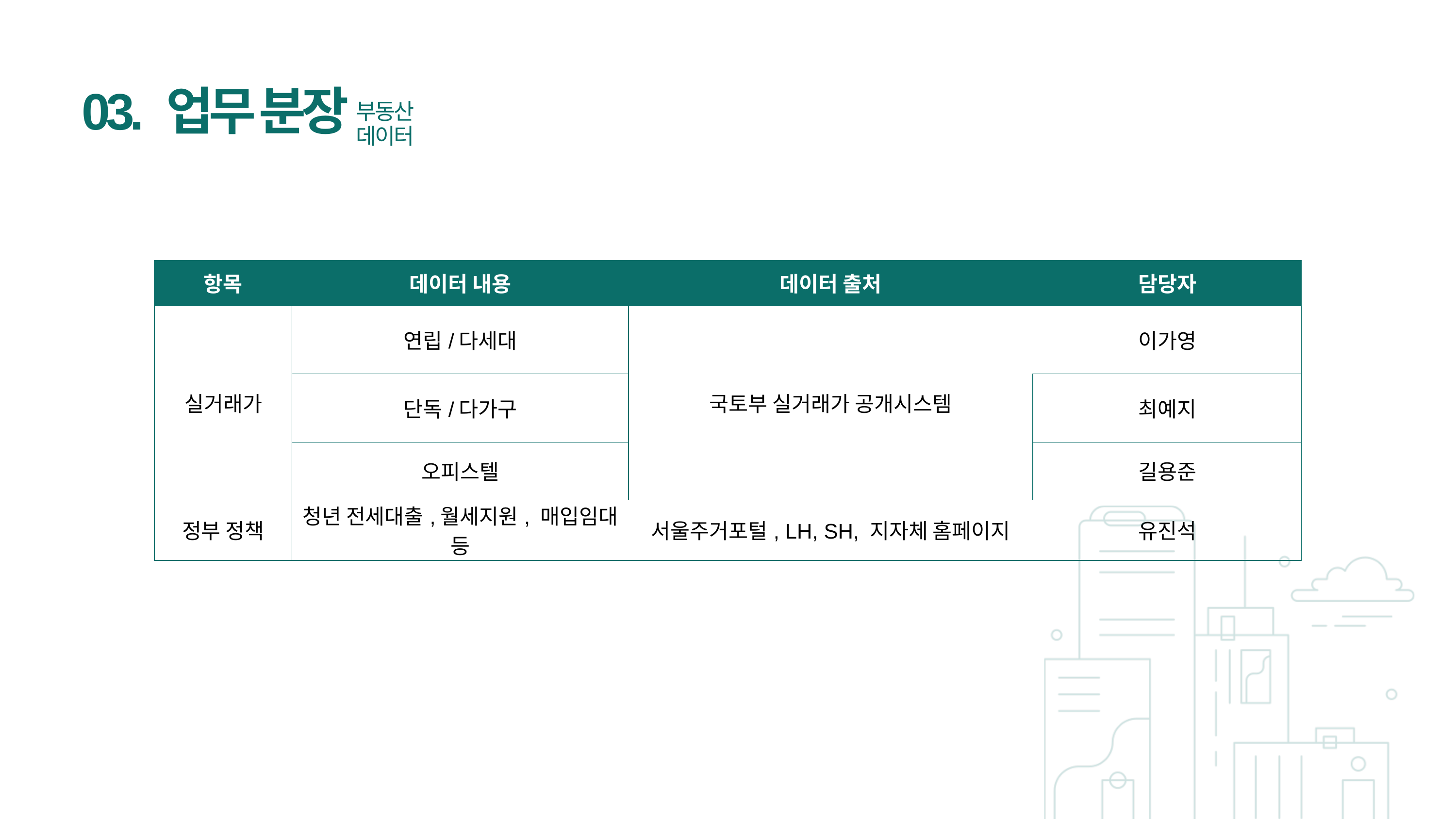

03. 업무 분장
부동산 데이터
| 항목 | 데이터 내용 | 데이터 출처 | 담당자 |
| --- | --- | --- | --- |
| 실거래가 | 연립/다세대 | 국토부 실거래가 공개시스템 | 이가영 |
| 실거래가 | 단독/다가구 | 국토부 실거래가 공개시스템 | 최예지 |
| 실거래가 | 오피스텔 | 국토부 실거래가 공개시스템 | 길용준 |
| 정부 정책 | 청년 전세대출,월세지원, 매입임대 등 | 서울주거포털, LH, SH, 지자체 홈페이지 | 유진석 |